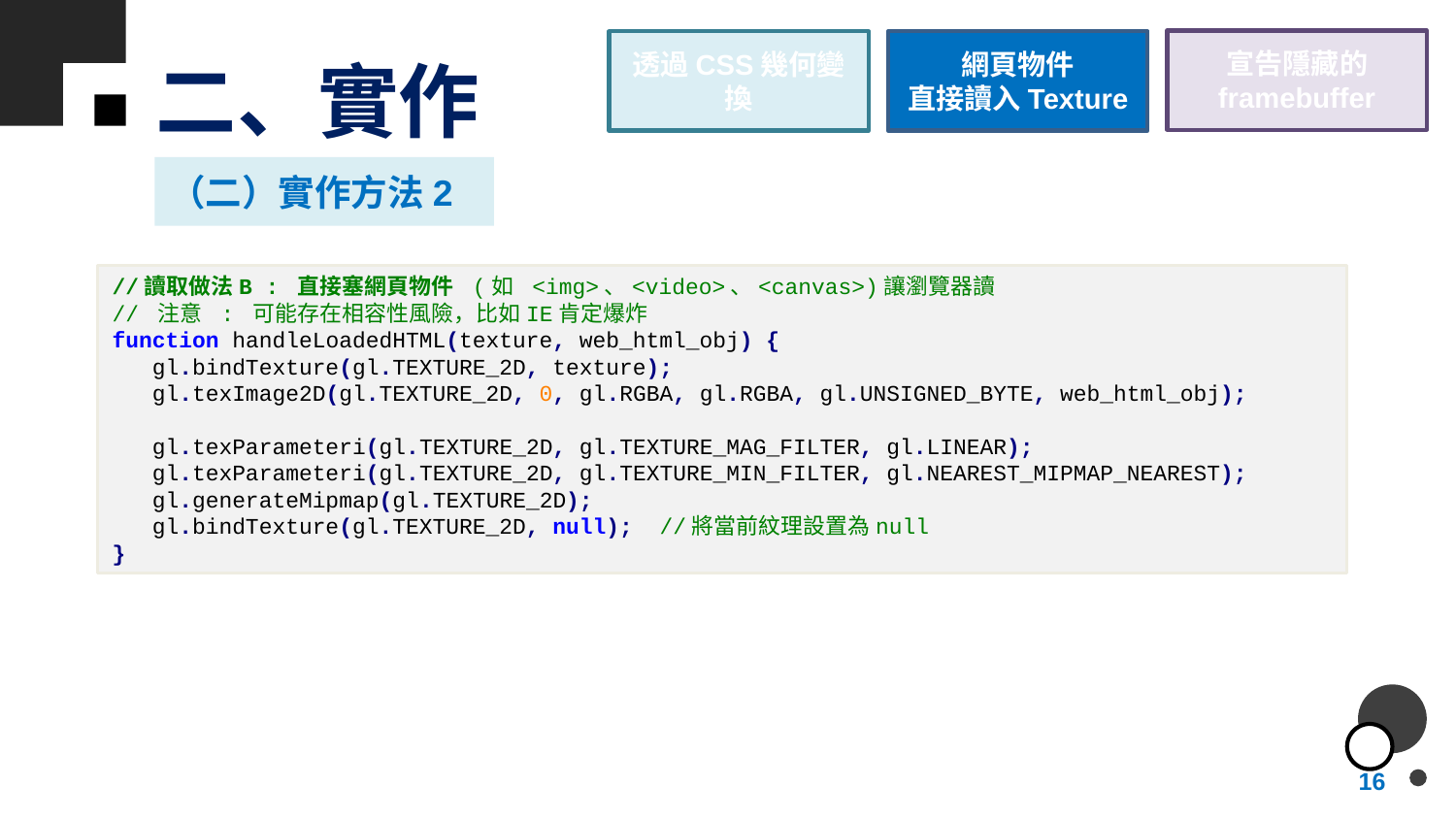

宣告隱藏的
framebuffer
# 二、實作
透過CSS幾何變換
網頁物件
直接讀入Texture
（二）實作方法2
//讀取做法B : 直接塞網頁物件 (如 <img>、<video>、<canvas>)讓瀏覽器讀
// 注意 : 可能存在相容性風險，比如IE肯定爆炸
function handleLoadedHTML(texture, web_html_obj) {
   gl.bindTexture(gl.TEXTURE_2D, texture);
   gl.texImage2D(gl.TEXTURE_2D, 0, gl.RGBA, gl.RGBA, gl.UNSIGNED_BYTE, web_html_obj);

   gl.texParameteri(gl.TEXTURE_2D, gl.TEXTURE_MAG_FILTER, gl.LINEAR);
   gl.texParameteri(gl.TEXTURE_2D, gl.TEXTURE_MIN_FILTER, gl.NEAREST_MIPMAP_NEAREST);
   gl.generateMipmap(gl.TEXTURE_2D);
   gl.bindTexture(gl.TEXTURE_2D, null);  //將當前紋理設置為null
}

16